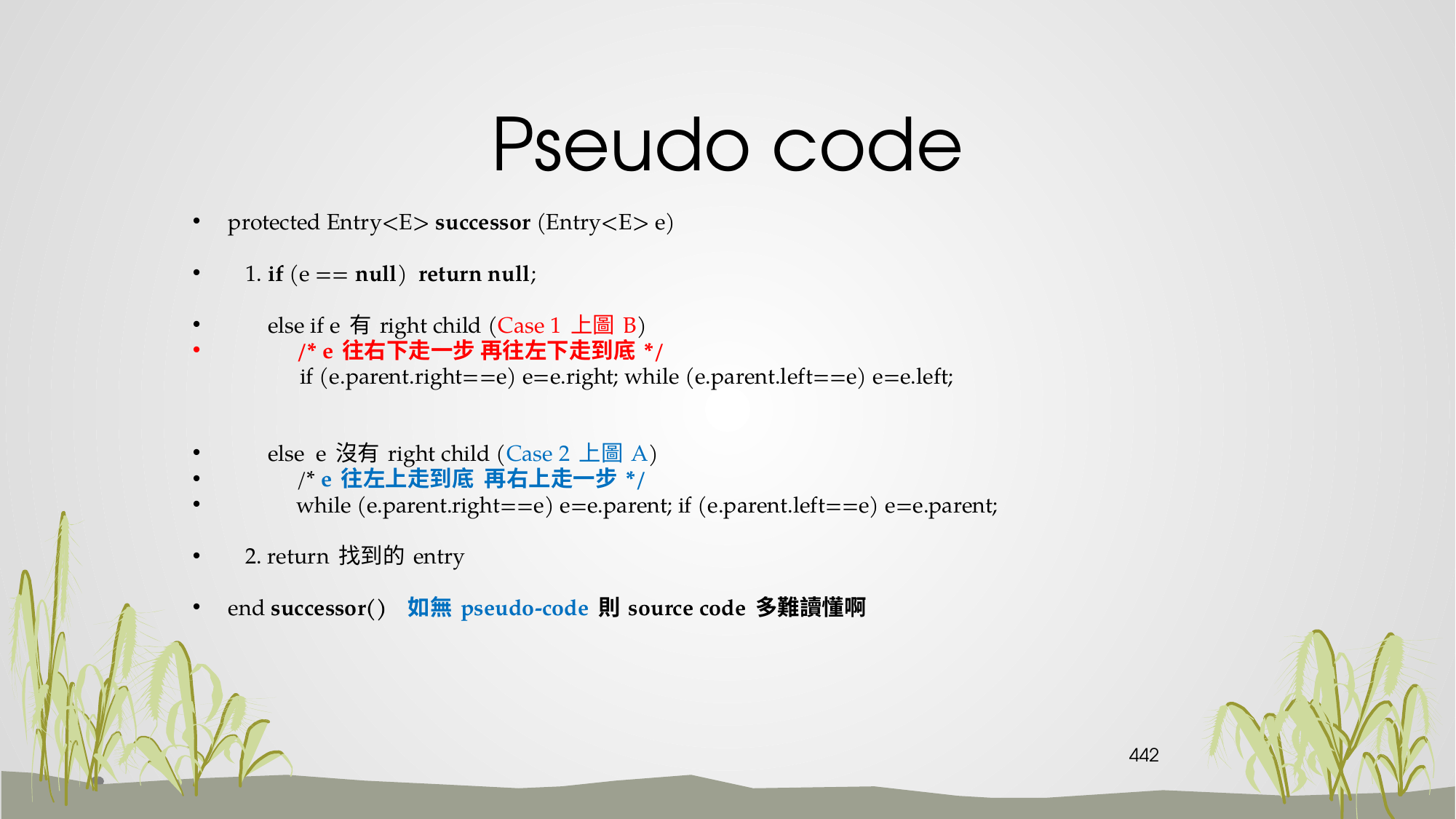

# Pseudo code
protected Entry<E> successor (Entry<E> e)

   1. if (e == null)  return null;

       else if e 有 right child (Case 1 上圖 B)
            /* e 往右下走一步 再往左下走到底 */
                   if (e.parent.right==e) e=e.right; while (e.parent.left==e) e=e.left;

       else  e 沒有 right child (Case 2 上圖 A)
            /* e 往左上走到底  再右上走一步 */
            while (e.parent.right==e) e=e.parent; if (e.parent.left==e) e=e.parent;

   2. return 找到的 entry

end successor()   如無 pseudo-code 則 source code 多難讀懂啊

442